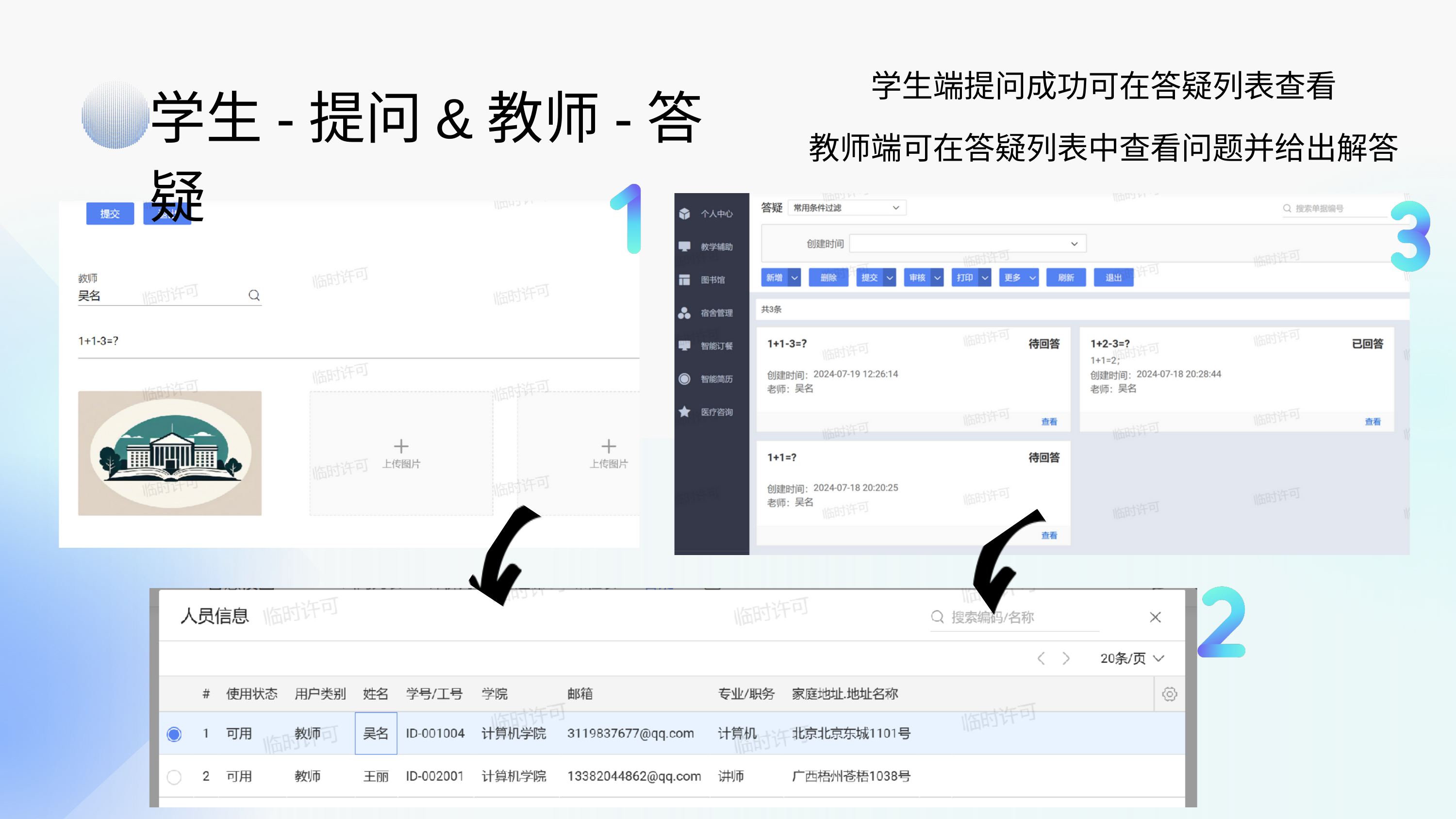

学生端提问成功可在答疑列表查看
教师端可在答疑列表中查看问题并给出解答
学生-提问&教师-答疑